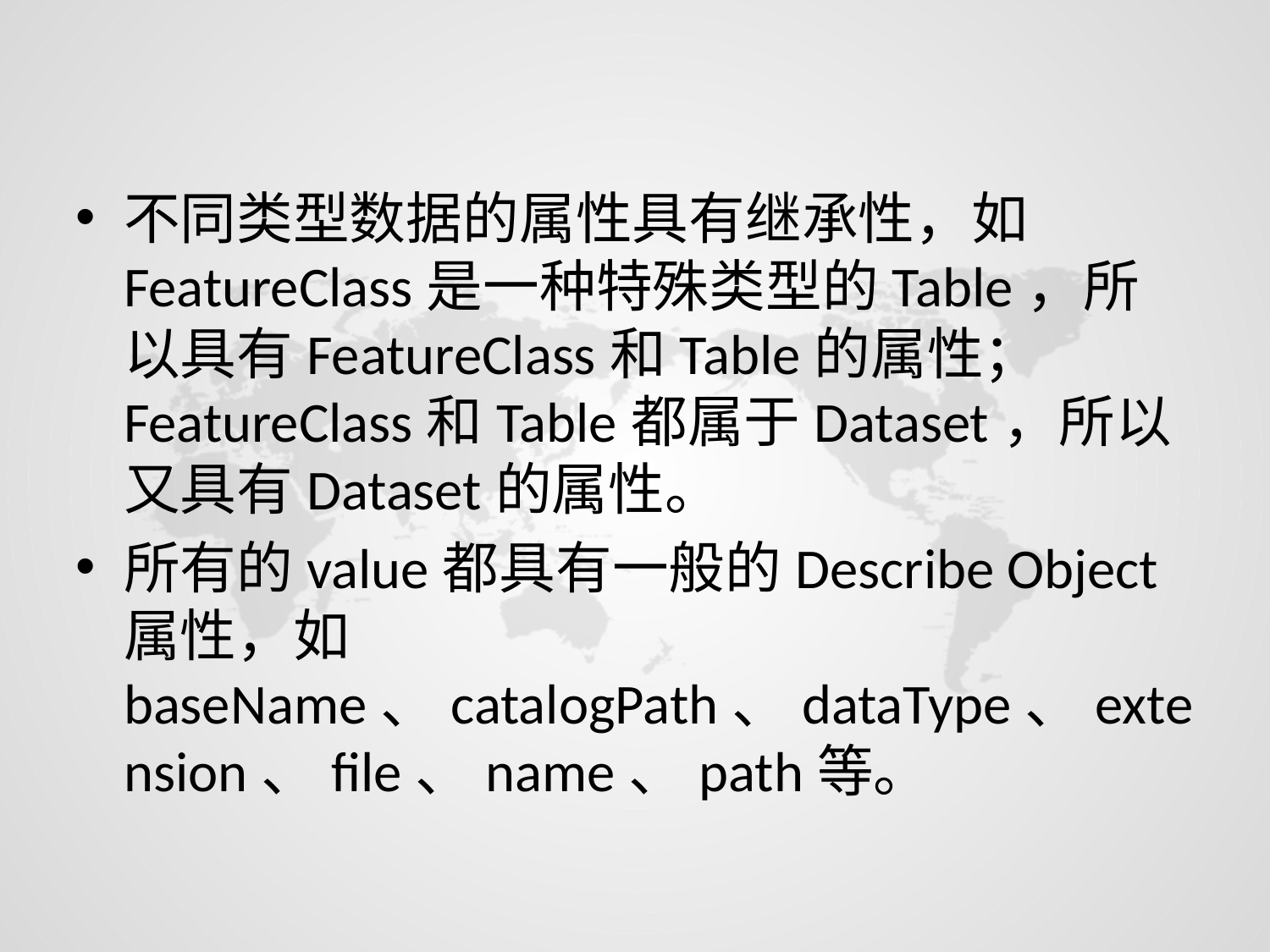

不同类型数据的属性具有继承性，如FeatureClass是一种特殊类型的Table，所以具有FeatureClass和Table的属性； FeatureClass和Table都属于Dataset，所以又具有Dataset的属性。
所有的value都具有一般的Describe Object属性，如baseName、catalogPath、dataType、extension、file、name、path等。